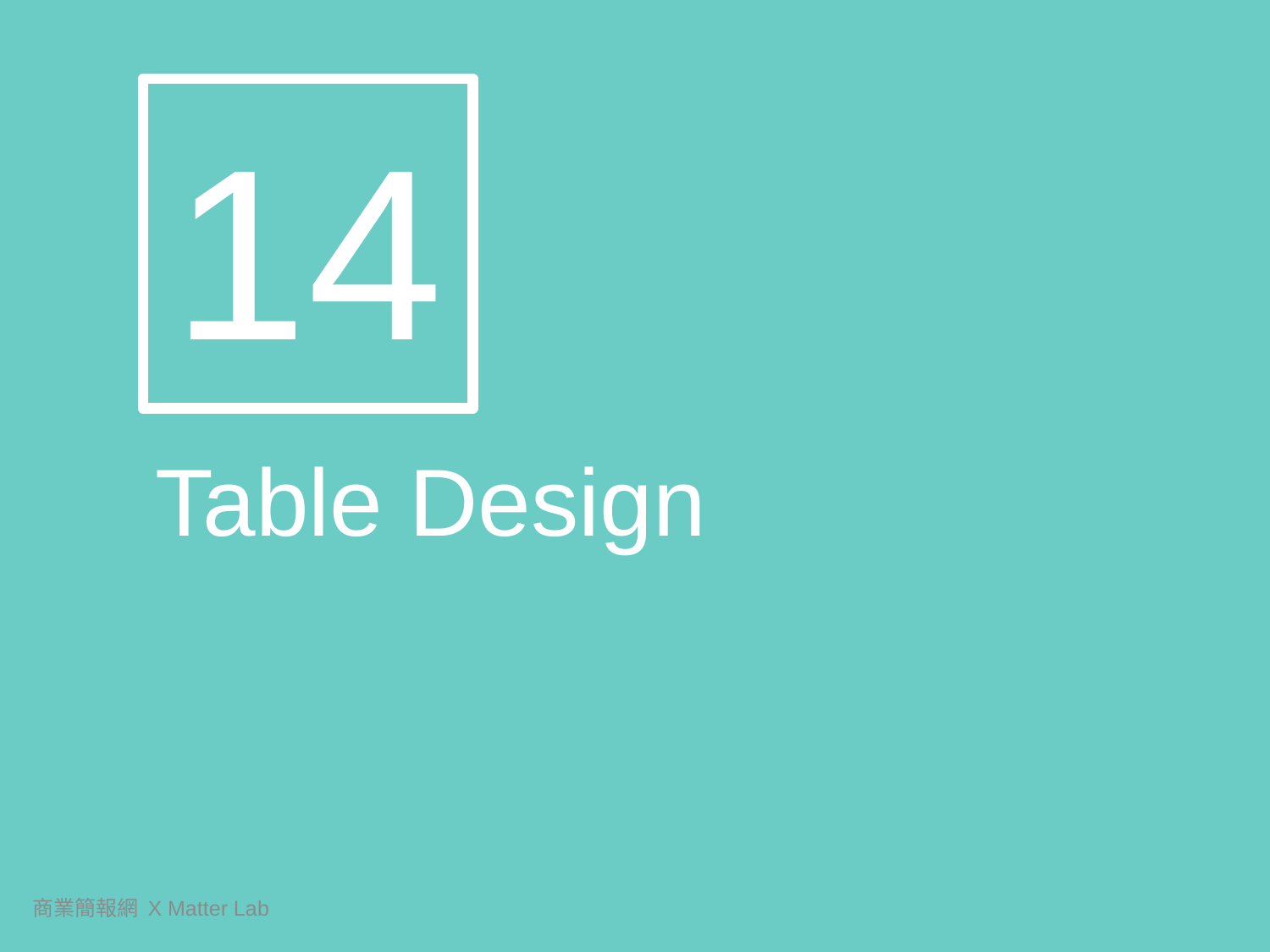

14
Table Design
商業簡報網 X Matter Lab
284